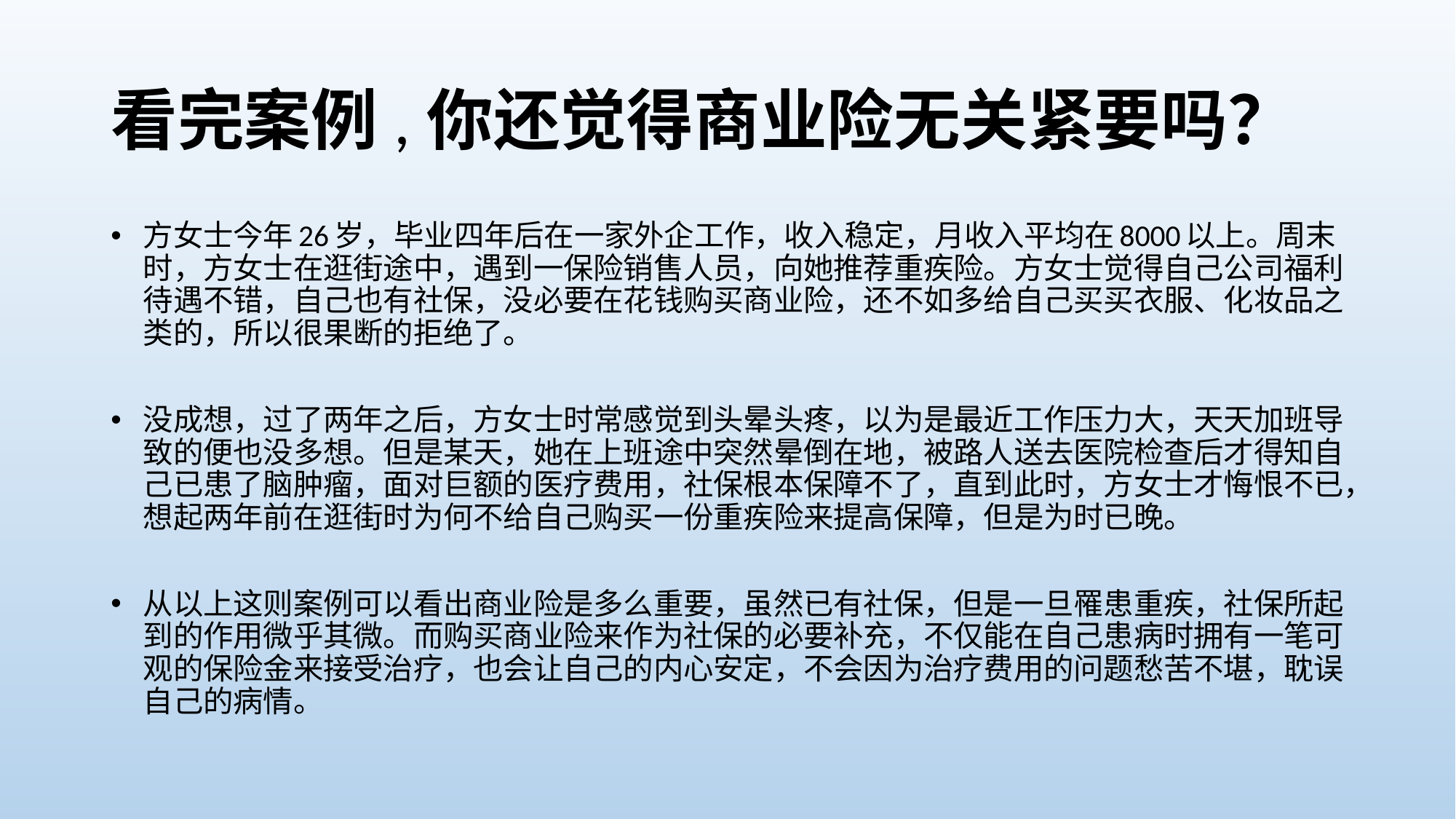

# 看完案例,你还觉得商业险无关紧要吗？
方女士今年26岁，毕业四年后在一家外企工作，收入稳定，月收入平均在8000以上。周末时，方女士在逛街途中，遇到一保险销售人员，向她推荐重疾险。方女士觉得自己公司福利待遇不错，自己也有社保，没必要在花钱购买商业险，还不如多给自己买买衣服、化妆品之类的，所以很果断的拒绝了。

没成想，过了两年之后，方女士时常感觉到头晕头疼，以为是最近工作压力大，天天加班导致的便也没多想。但是某天，她在上班途中突然晕倒在地，被路人送去医院检查后才得知自己已患了脑肿瘤，面对巨额的医疗费用，社保根本保障不了，直到此时，方女士才悔恨不已，想起两年前在逛街时为何不给自己购买一份重疾险来提高保障，但是为时已晚。

从以上这则案例可以看出商业险是多么重要，虽然已有社保，但是一旦罹患重疾，社保所起到的作用微乎其微。而购买商业险来作为社保的必要补充，不仅能在自己患病时拥有一笔可观的保险金来接受治疗，也会让自己的内心安定，不会因为治疗费用的问题愁苦不堪，耽误自己的病情。